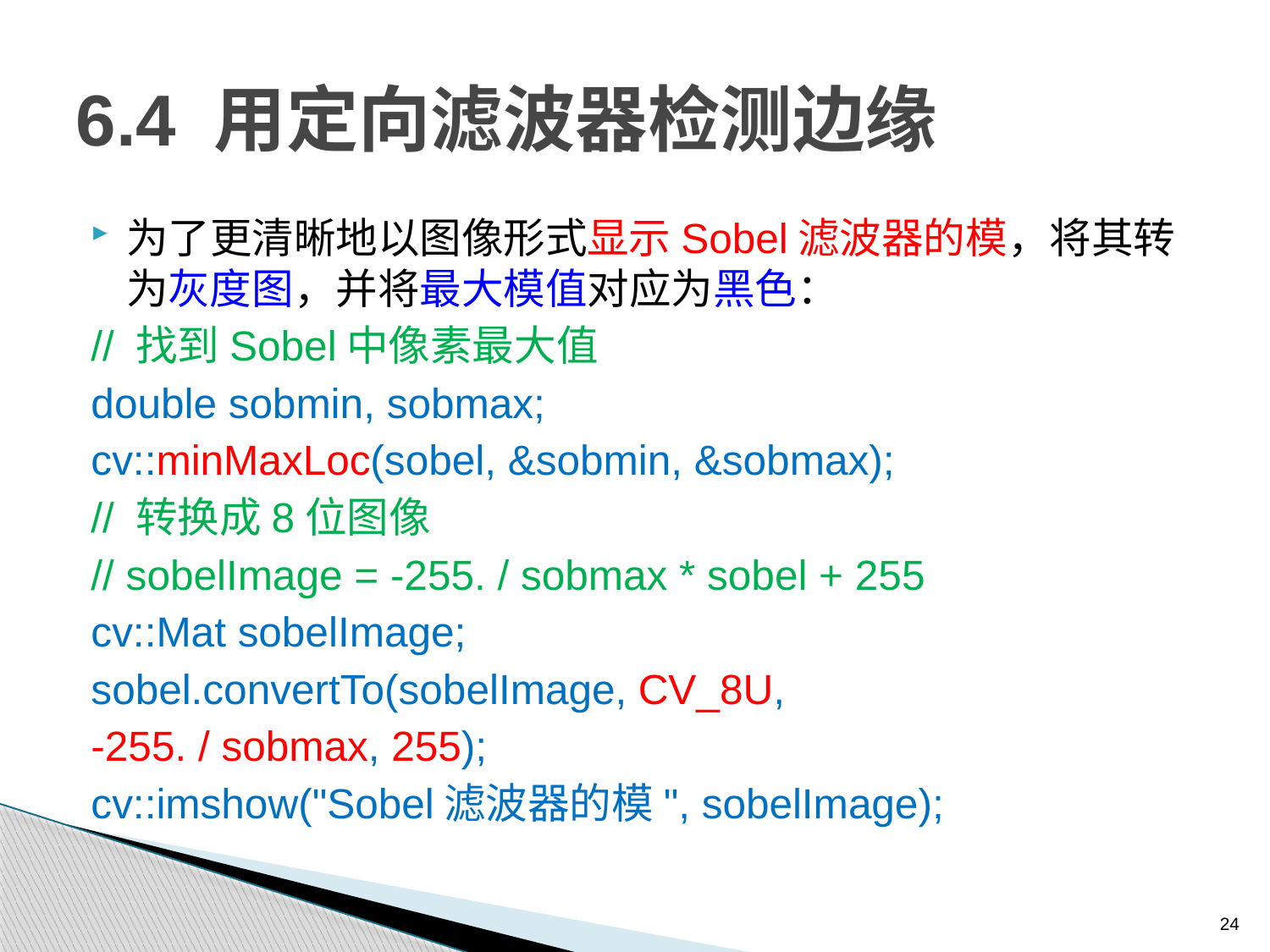

# 6.4 用定向滤波器检测边缘
为了更清晰地以图像形式显示Sobel滤波器的模，将其转为灰度图，并将最大模值对应为黑色：
	// 找到Sobel中像素最大值
	double sobmin, sobmax;
	cv::minMaxLoc(sobel, &sobmin, &sobmax);
	// 转换成8位图像
	// sobelImage = -255. / sobmax * sobel + 255
	cv::Mat sobelImage;
	sobel.convertTo(sobelImage, CV_8U,
		-255. / sobmax, 255);
	cv::imshow("Sobel滤波器的模", sobelImage);
24